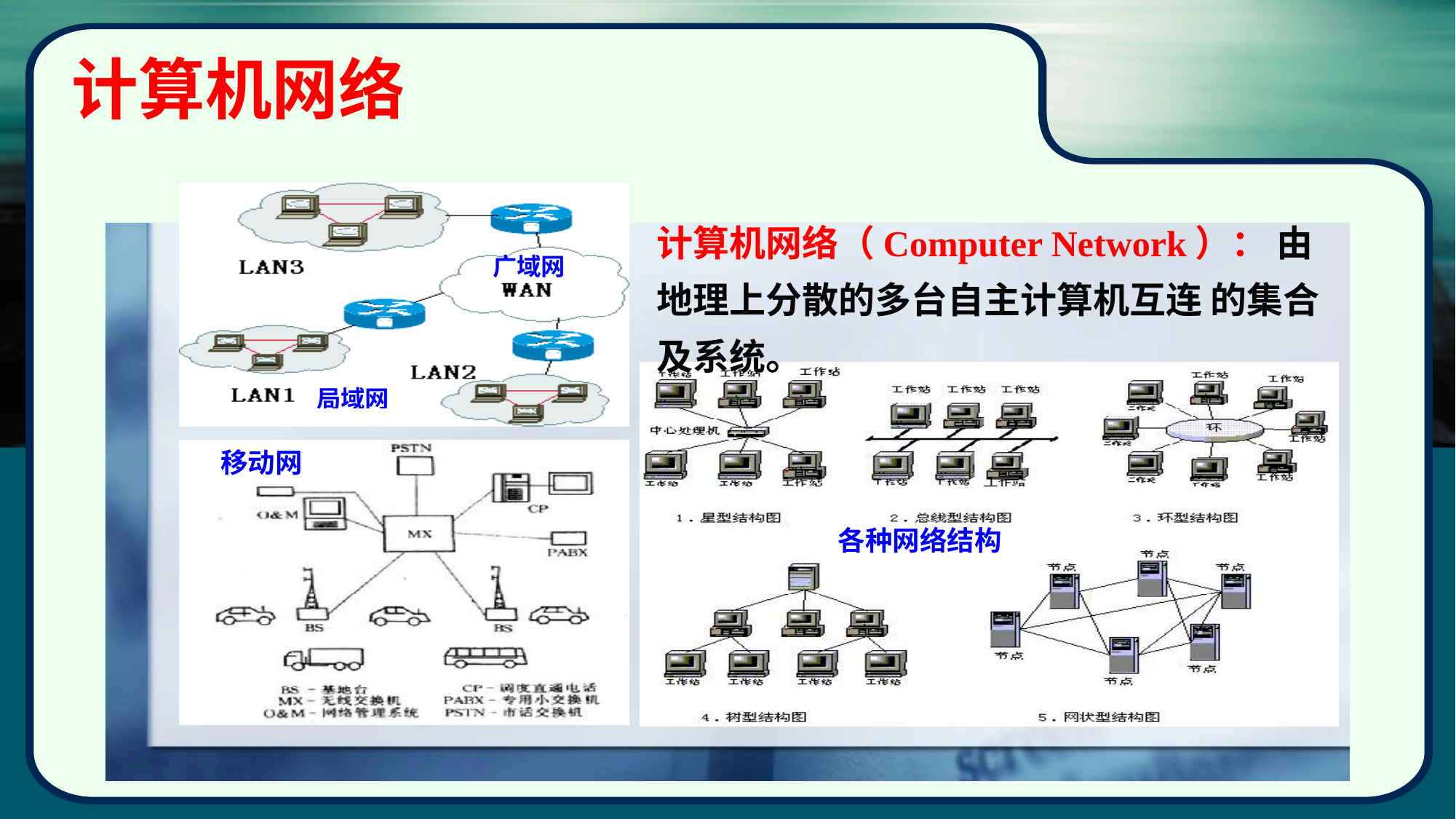

# 计算机网络

计算机网络（Computer Network）： 由地理上分散的多台自主计算机互连 的集合及系统。

广域网

局域网

移动网

各种网络结构